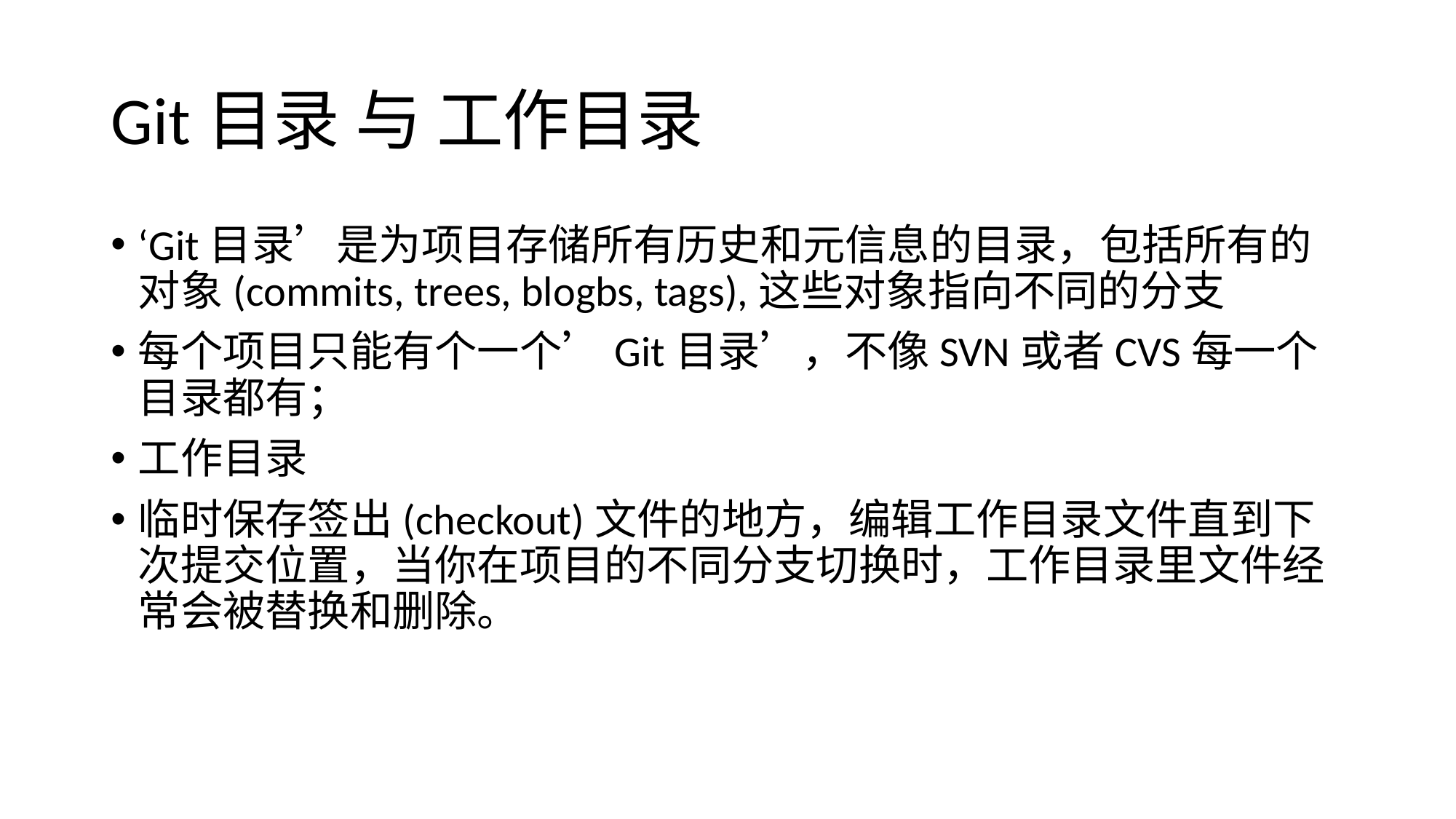

# Git目录 与 工作目录
‘Git目录’是为项目存储所有历史和元信息的目录，包括所有的对象(commits, trees, blogbs, tags),这些对象指向不同的分支
每个项目只能有个一个’Git目录’，不像SVN或者CVS每一个目录都有；
工作目录
临时保存签出(checkout)文件的地方，编辑工作目录文件直到下次提交位置，当你在项目的不同分支切换时，工作目录里文件经常会被替换和删除。